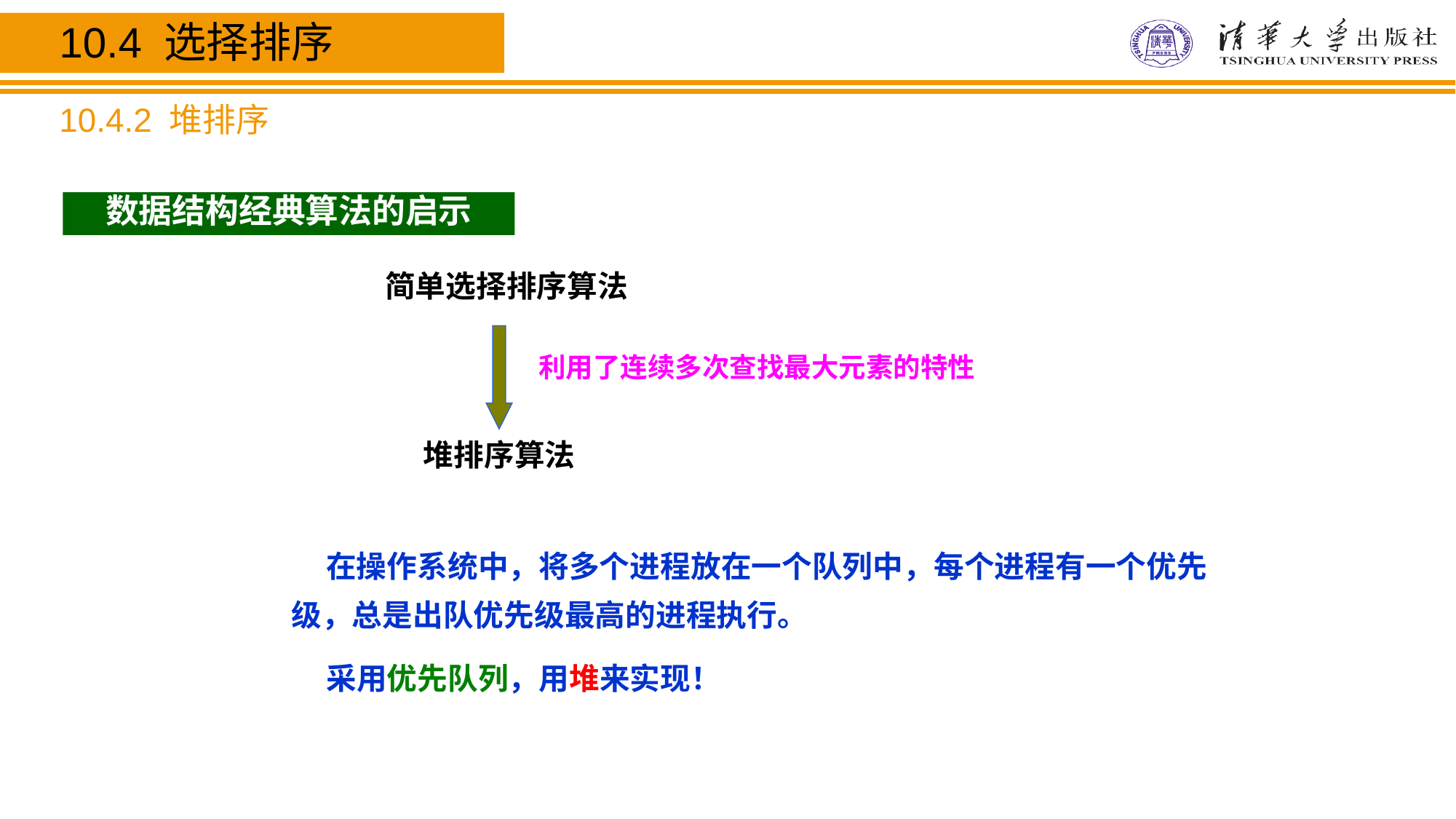

10.4 选择排序
10.4.2 堆排序
数据结构经典算法的启示
简单选择排序算法

利用了连续多次查找最大元素的特性
堆排序算法
    在操作系统中，将多个进程放在一个队列中，每个进程有一个优先级，总是出队优先级最高的进程执行。
    采用优先队列，用堆来实现！